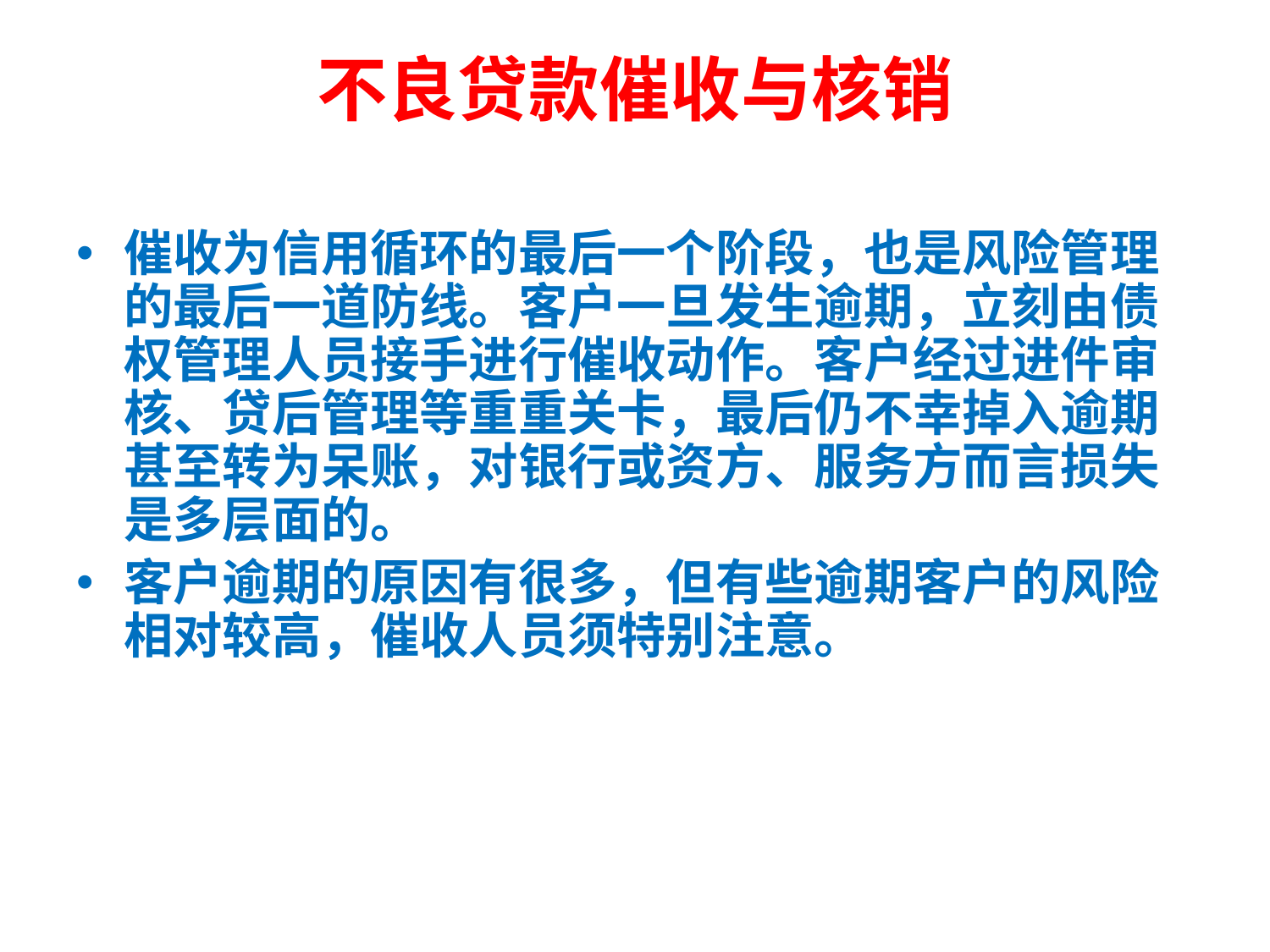

# 不良贷款催收与核销
催收为信用循环的最后一个阶段，也是风险管理的最后一道防线。客户一旦发生逾期，立刻由债权管理人员接手进行催收动作。客户经过进件审核、贷后管理等重重关卡，最后仍不幸掉入逾期甚至转为呆账，对银行或资方、服务方而言损失是多层面的。
客户逾期的原因有很多，但有些逾期客户的风险相对较高，催收人员须特别注意。